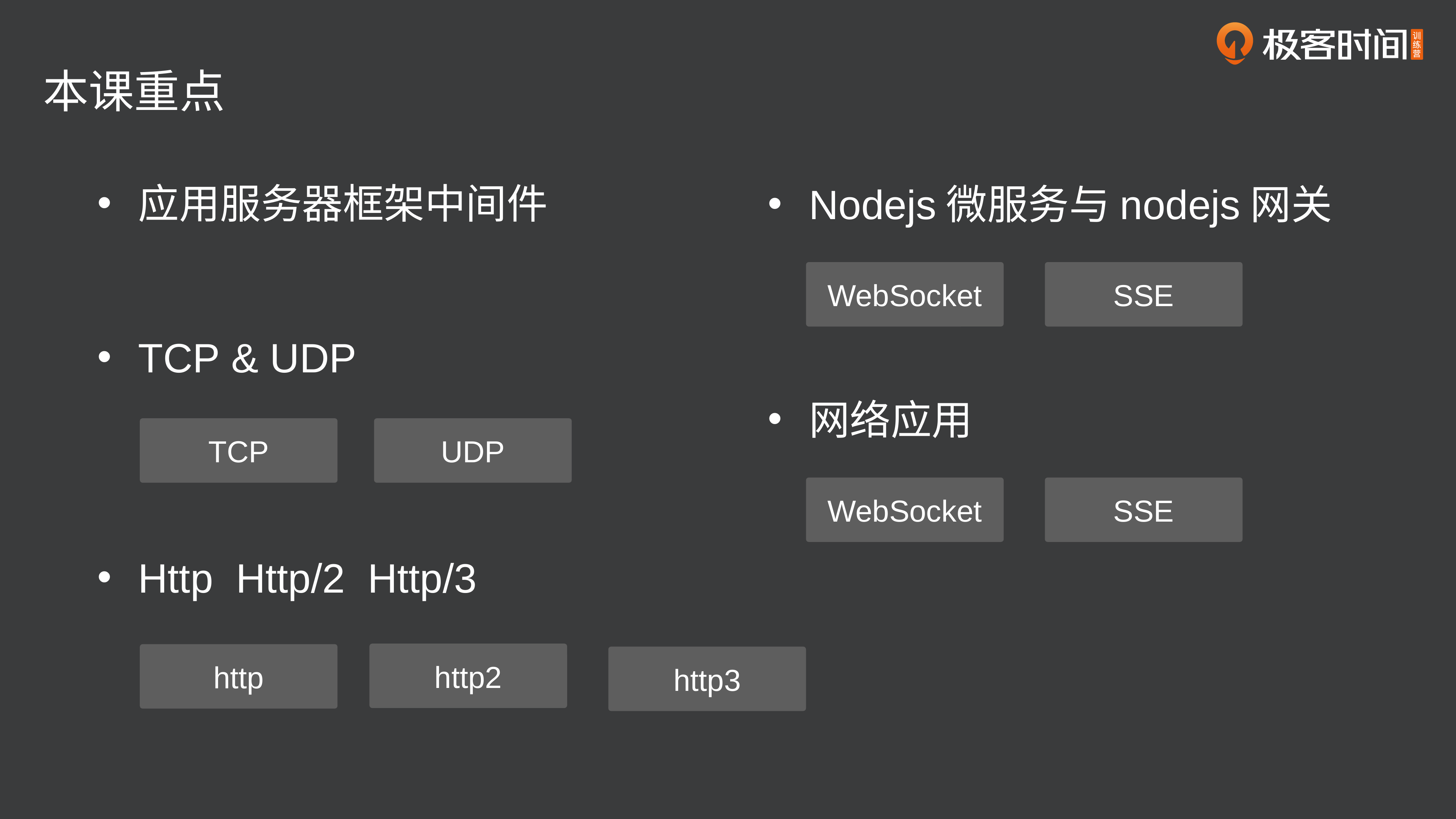

本课重点
应用服务器框架中间件
Nodejs微服务与nodejs网关
WebSocket
SSE
TCP & UDP
网络应用
TCP
UDP
WebSocket
SSE
Http  Http/2  Http/3
http2
http
http3